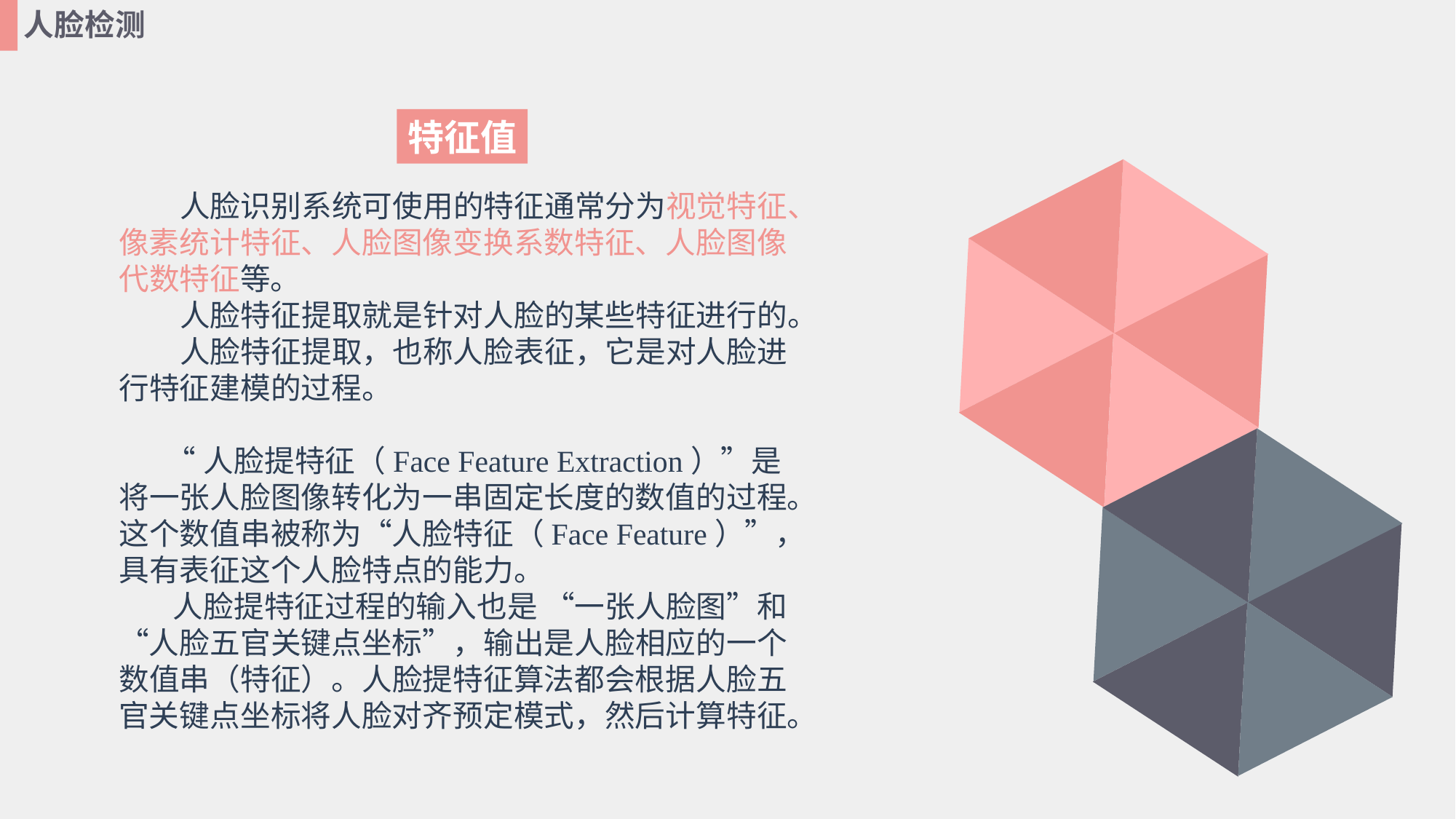

人脸检测
特征值
        人脸识别系统可使用的特征通常分为视觉特征、像素统计特征、人脸图像变换系数特征、人脸图像代数特征等。
        人脸特征提取就是针对人脸的某些特征进行的。
        人脸特征提取，也称人脸表征，它是对人脸进行特征建模的过程。

       “人脸提特征（Face Feature Extraction）”是将一张人脸图像转化为一串固定长度的数值的过程。这个数值串被称为“人脸特征（Face Feature）”，具有表征这个人脸特点的能力。
       人脸提特征过程的输入也是 “一张人脸图”和“人脸五官关键点坐标”，输出是人脸相应的一个数值串（特征）。人脸提特征算法都会根据人脸五官关键点坐标将人脸对齐预定模式，然后计算特征。